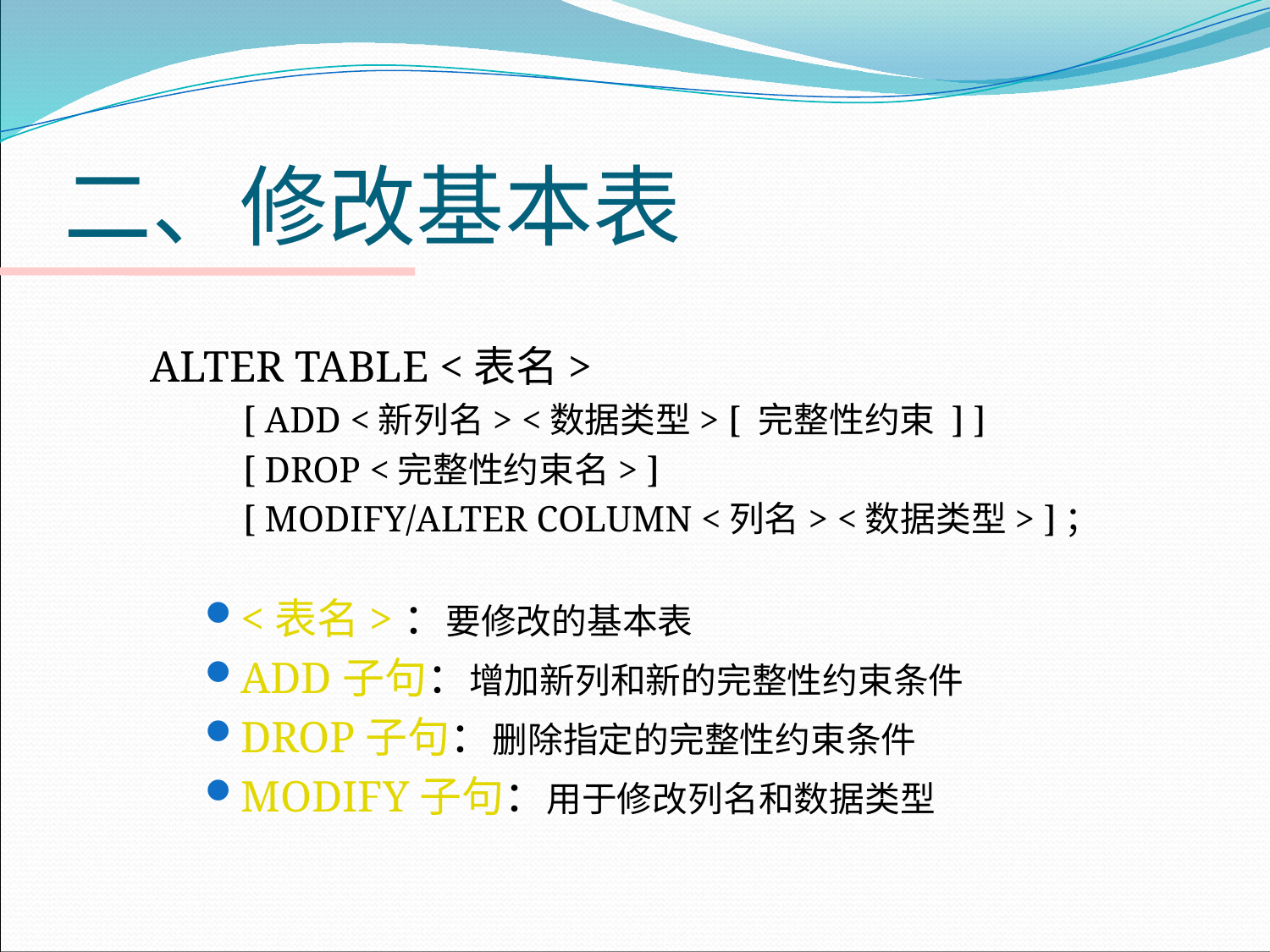

# 二、修改基本表
ALTER TABLE <表名>
[ ADD <新列名> <数据类型> [ 完整性约束 ] ]
[ DROP <完整性约束名> ]
[ MODIFY/ALTER COLUMN <列名> <数据类型> ]；

<表名>：要修改的基本表
ADD子句：增加新列和新的完整性约束条件
DROP子句：删除指定的完整性约束条件
MODIFY子句：用于修改列名和数据类型

253